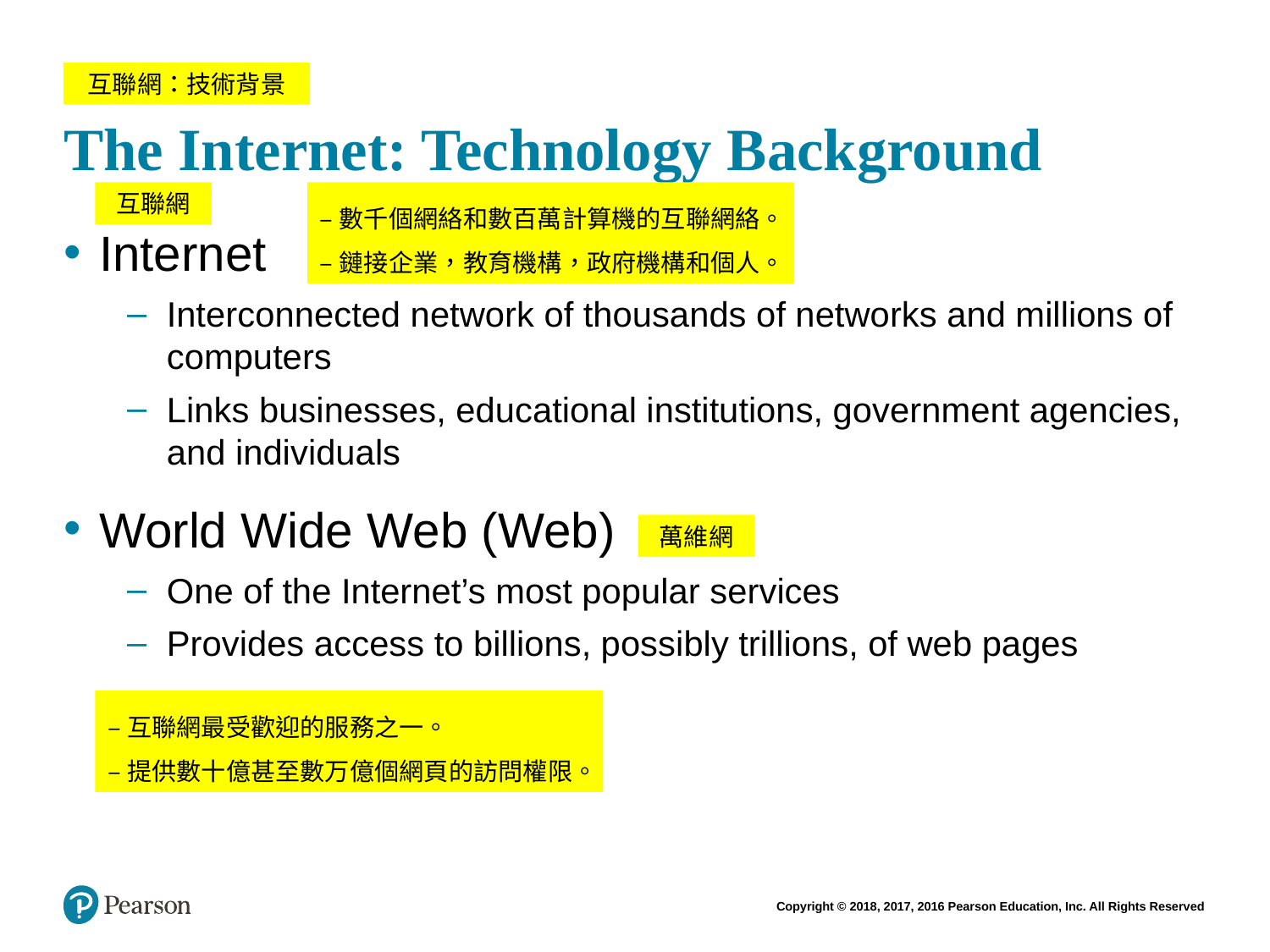

# The Internet: Technology Background
互聯網：技術背景
互聯網
–數千個網絡和數百萬計算機的互聯網絡。
–鏈接企業，教育機構，政府機構和個人。
Internet
Interconnected network of thousands of networks and millions of computers
Links businesses, educational institutions, government agencies, and individuals
World Wide Web (Web)
One of the Internet’s most popular services
Provides access to billions, possibly trillions, of web pages
萬維網
–互聯網最受歡迎的服務之一。
–提供數十億甚至數万億個網頁的訪問權限。